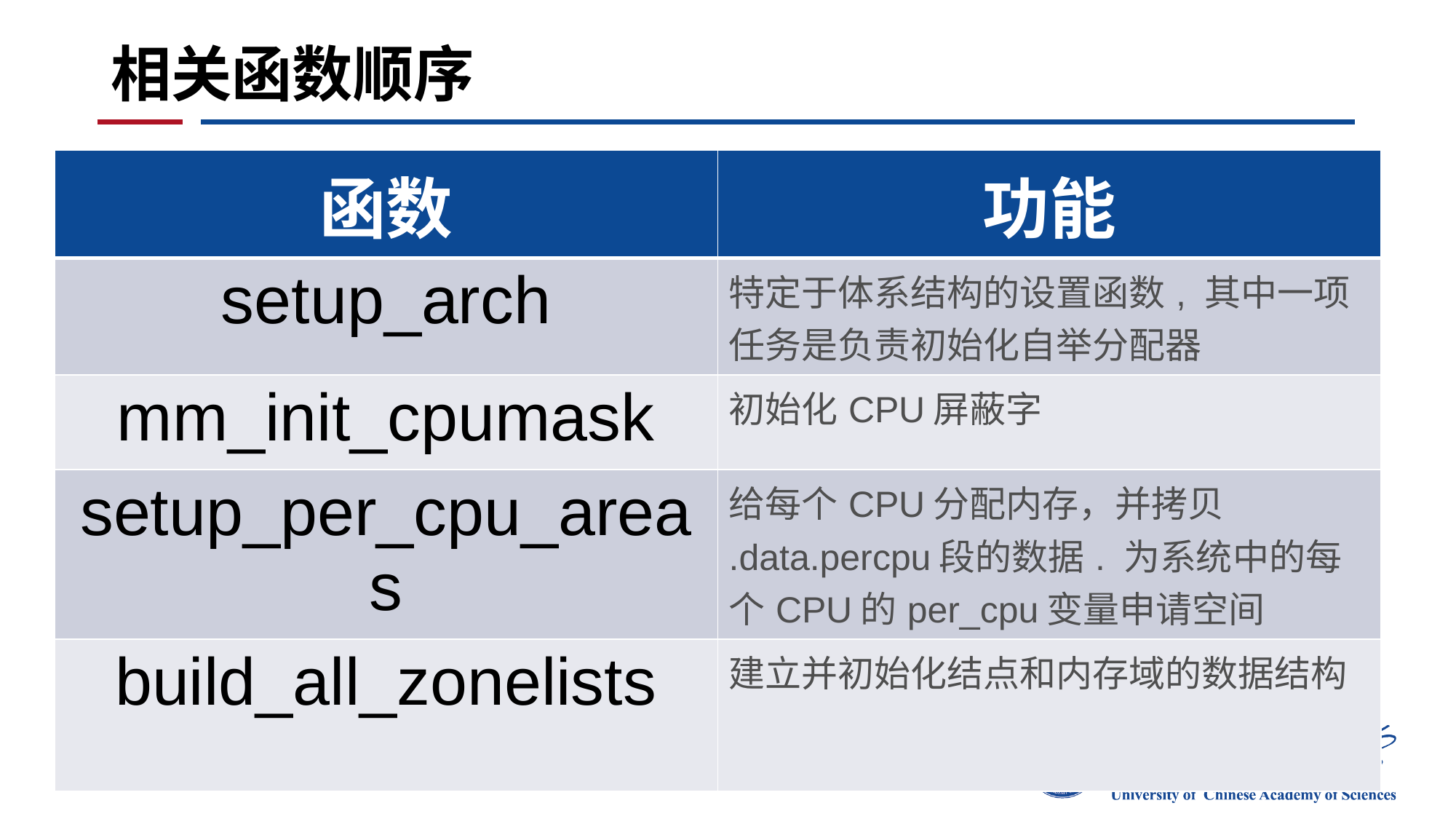

# 相关函数顺序
| 函数 | 功能 |
| --- | --- |
| setup\_arch | 特定于体系结构的设置函数, 其中一项任务是负责初始化自举分配器 |
| mm\_init\_cpumask | 初始化CPU屏蔽字 |
| setup\_per\_cpu\_areas | 给每个CPU分配内存，并拷贝 .data.percpu段的数据. 为系统中的每个CPU的per\_cpu变量申请空间 |
| build\_all\_zonelists | 建立并初始化结点和内存域的数据结构 |